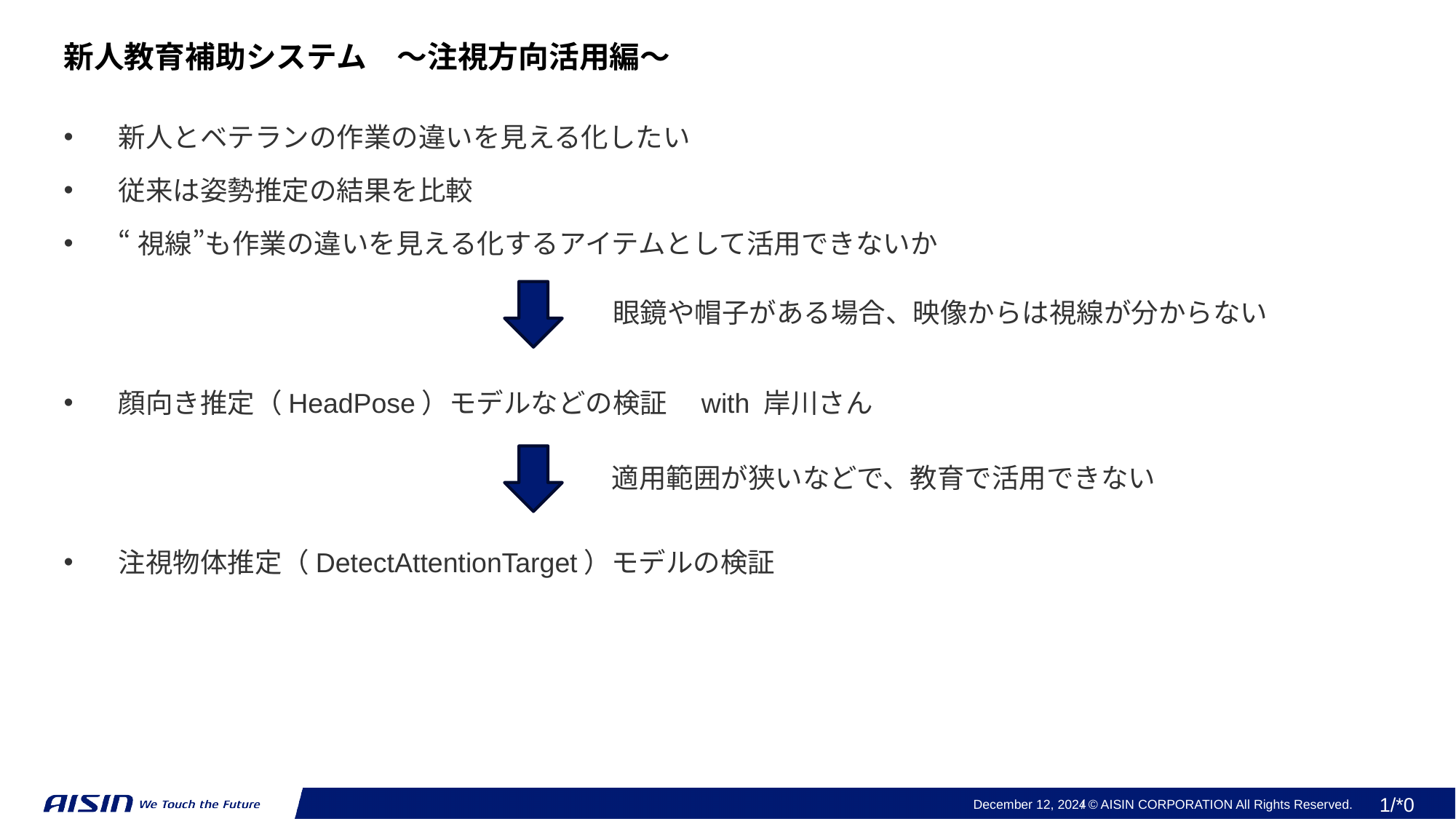

新人教育補助システム　～注視方向活用編～
新人とベテランの作業の違いを見える化したい
従来は姿勢推定の結果を比較
“視線”も作業の違いを見える化するアイテムとして活用できないか

顔向き推定（HeadPose）モデルなどの検証　with 岸川さん

注視物体推定（DetectAttentionTarget）モデルの検証

眼鏡や帽子がある場合、映像からは視線が分からない

適用範囲が狭いなどで、教育で活用できない
December 12, 2024